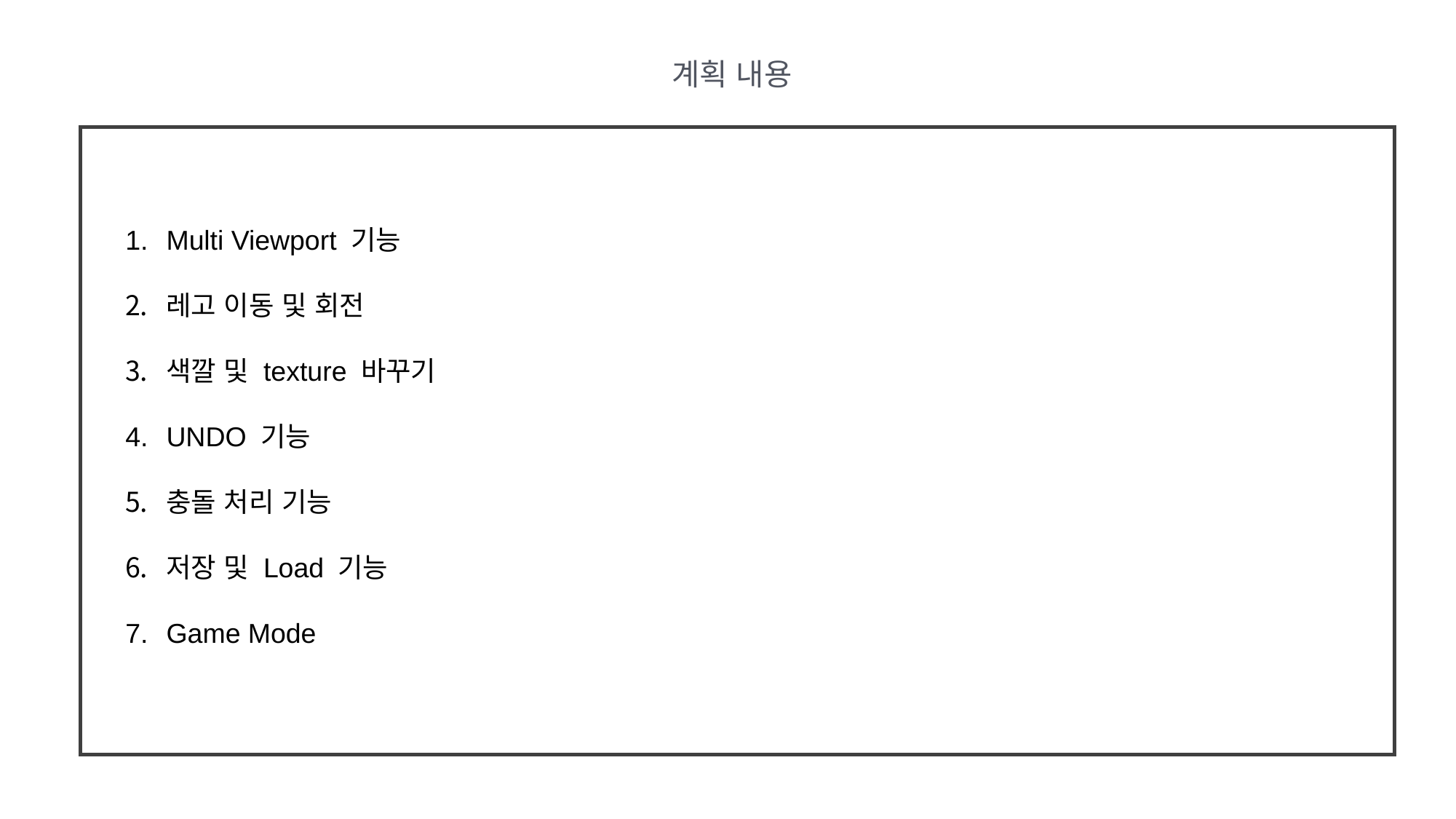

계획 내용

Multi Viewport 기능

레고 이동 및 회전

색깔 및 texture 바꾸기

UNDO 기능

충돌 처리 기능

저장 및 Load 기능

Game Mode